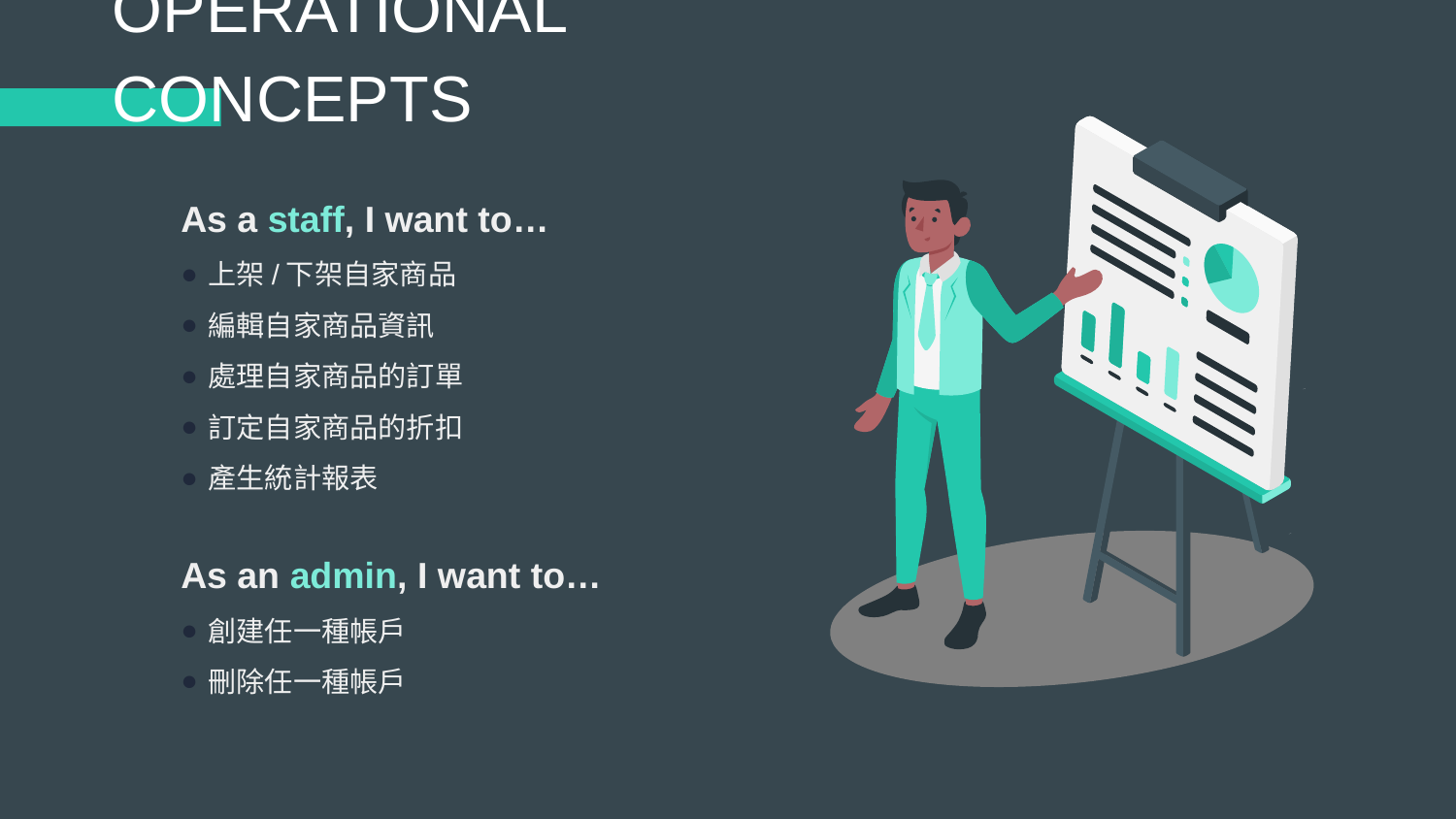

OPERATIONAL CONCEPTS

As a staff, I want to…
上架/下架自家商品
編輯自家商品資訊
處理自家商品的訂單
訂定自家商品的折扣
產生統計報表

As an admin, I want to…
創建任一種帳戶
刪除任一種帳戶